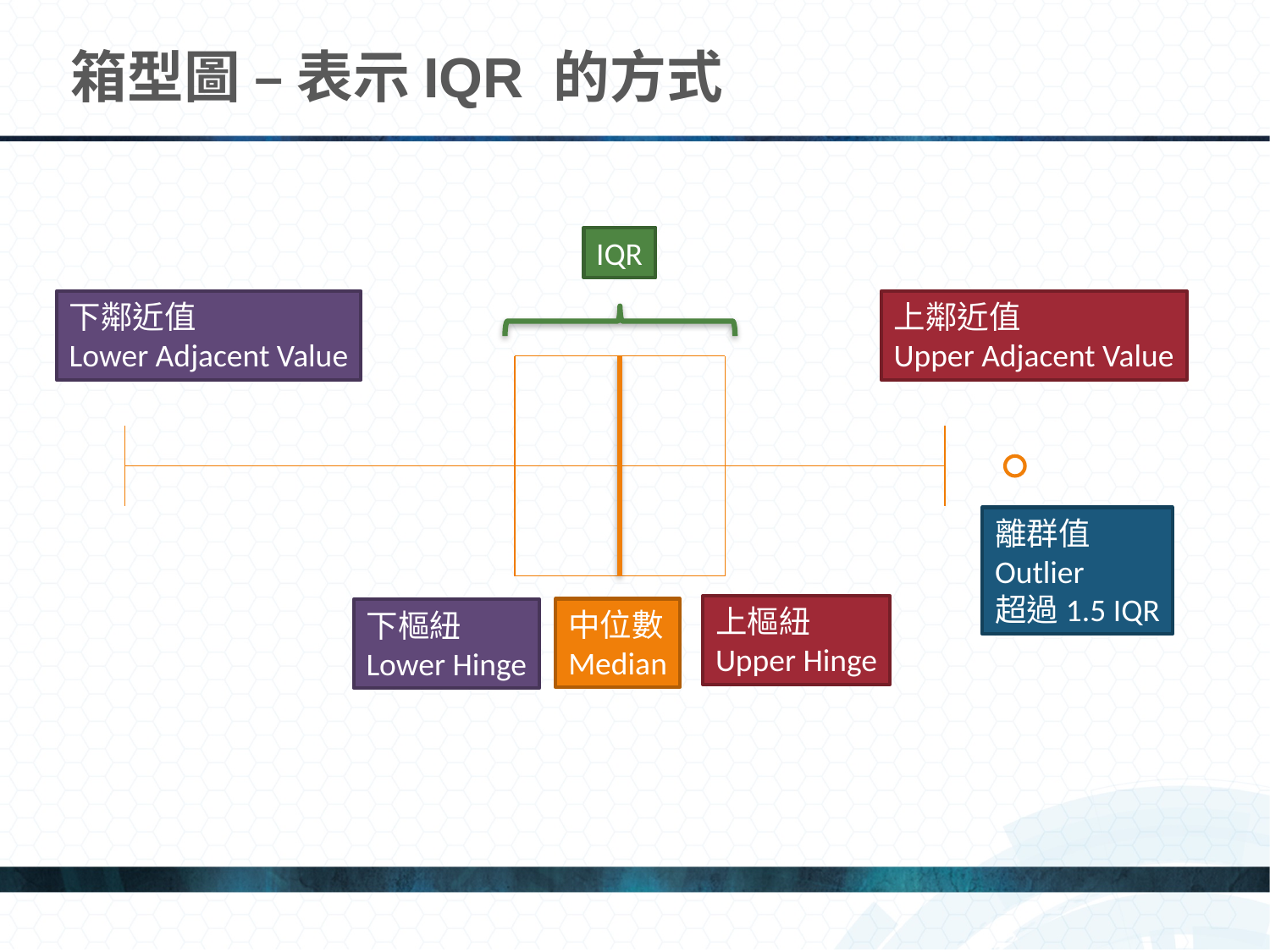

# 箱型圖 – 表示IQR 的方式

IQR
下鄰近值
Lower Adjacent Value
上鄰近值
Upper Adjacent Value

離群值
Outlier
超過1.5 IQR
上樞紐
Upper Hinge
中位數
Median
下樞紐
Lower Hinge